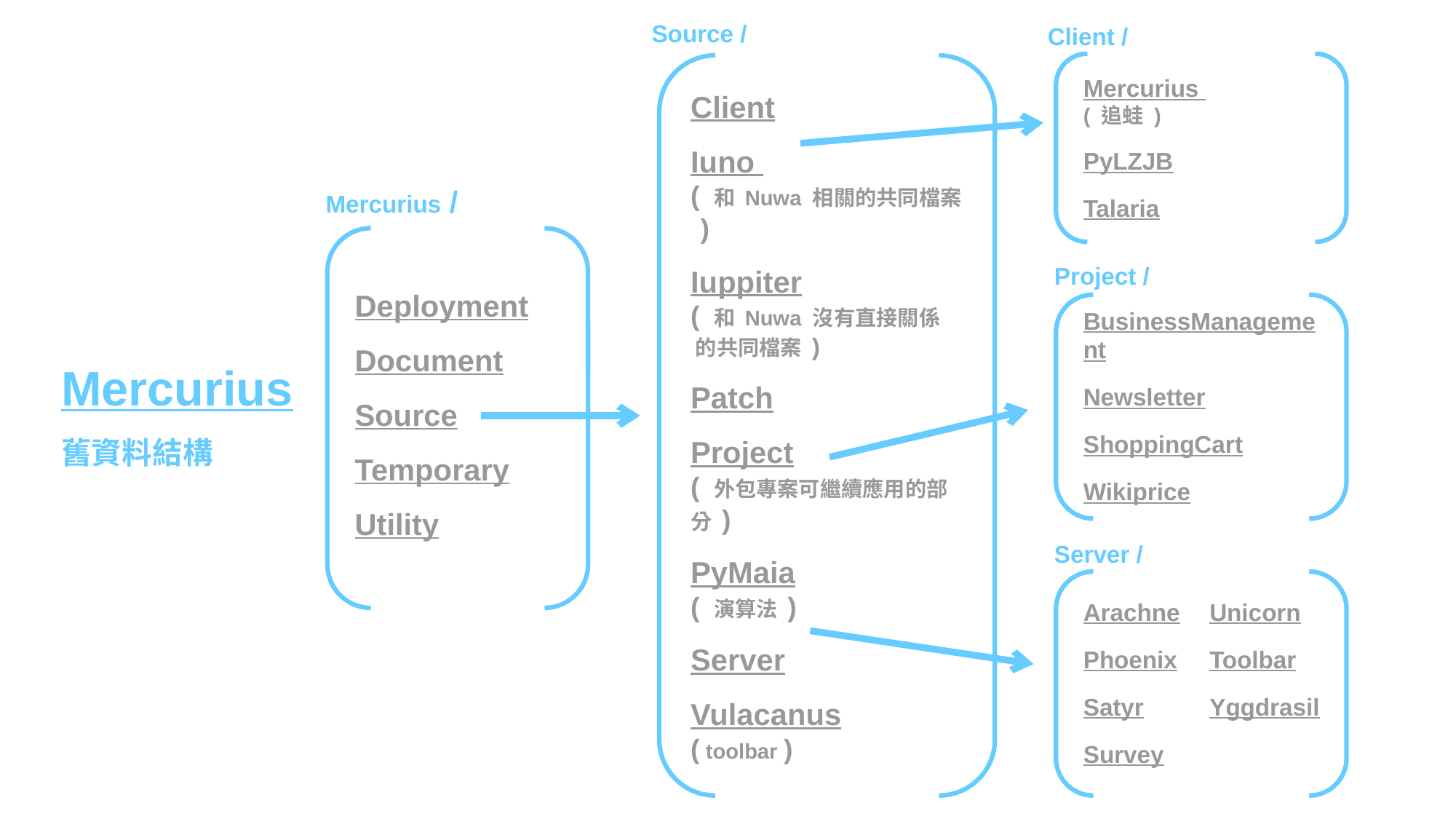

Source /
Client /

Mercurius
( 追蛙 )
PyLZJB
Talaria

Client
Iuno
( 和 Nuwa 相關的共同檔案 )
Iuppiter
( 和 Nuwa 沒有直接關係
 的共同檔案 )
Patch
Project
( 外包專案可繼續應用的部分 )
PyMaia
( 演算法 )
Server
Vulacanus
( toolbar )
Mercurius /

Deployment
Document
Source
Temporary
Utility
Project /

Mercurius
舊資料結構
BusinessManagement
Newsletter
ShoppingCart
Wikiprice
Server /

Arachne
Phoenix
Satyr
Survey
Unicorn
Toolbar
Yggdrasil